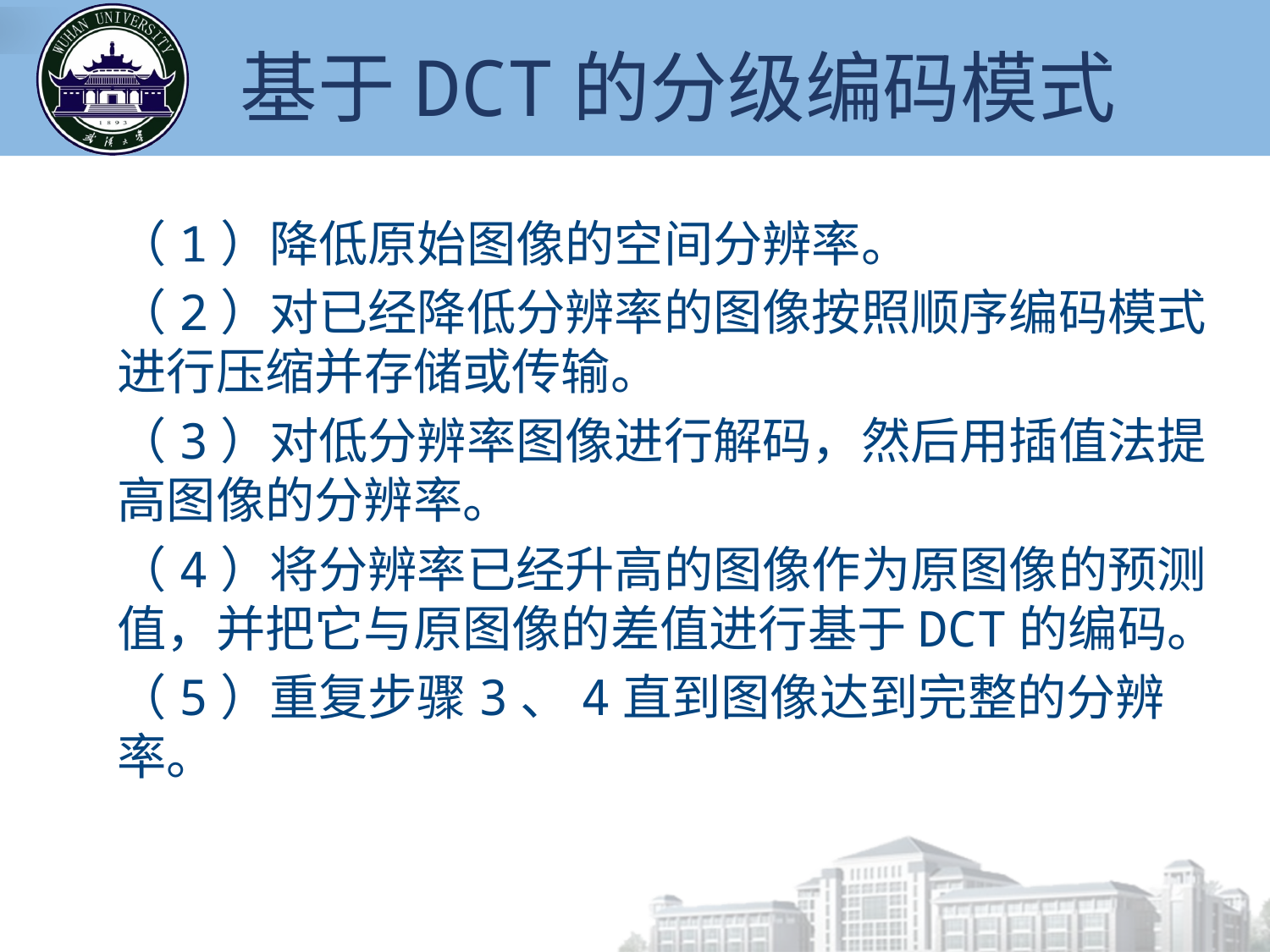

# 基于DCT的分级编码模式
（1）降低原始图像的空间分辨率。
（2）对已经降低分辨率的图像按照顺序编码模式进行压缩并存储或传输。
（3）对低分辨率图像进行解码，然后用插值法提高图像的分辨率。
（4）将分辨率已经升高的图像作为原图像的预测值，并把它与原图像的差值进行基于DCT的编码。
（5）重复步骤3、4直到图像达到完整的分辨率。